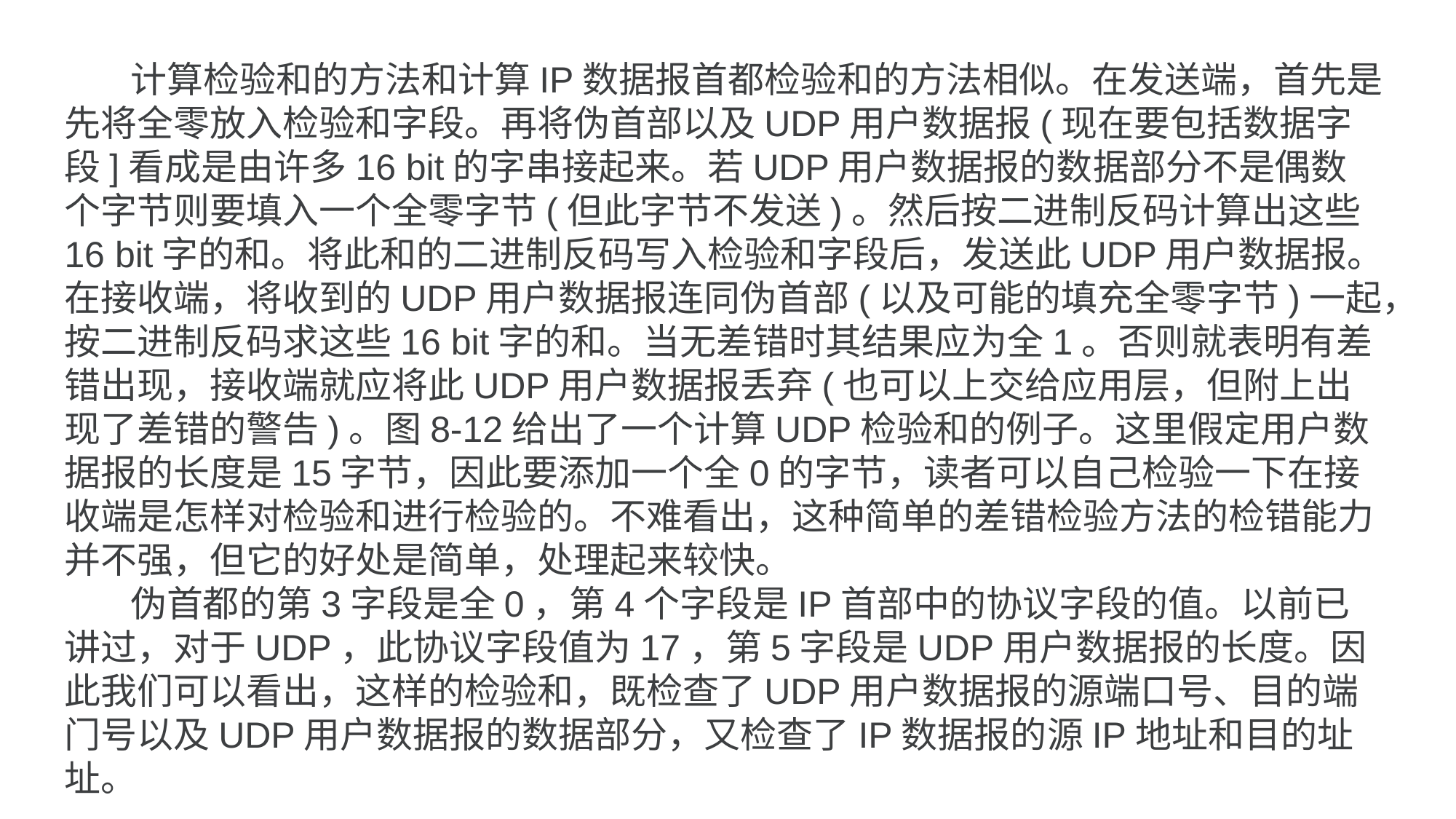

计算检验和的方法和计算IP数据报首都检验和的方法相似。在发送端，首先是先将全零放入检验和字段。再将伪首部以及UDP用户数据报(现在要包括数据字段]看成是由许多16 bit的字串接起来。若UDP用户数据报的数据部分不是偶数个字节则要填入一个全零字节(但此字节不发送)。然后按二进制反码计算出这些16 bit字的和。将此和的二进制反码写入检验和字段后，发送此UDP用户数据报。在接收端，将收到的UDP用户数据报连同伪首部(以及可能的填充全零字节)一起，按二进制反码求这些16 bit字的和。当无差错时其结果应为全1。否则就表明有差错出现，接收端就应将此UDP用户数据报丢弃(也可以上交给应用层，但附上出现了差错的警告)。图8-12给出了一个计算UDP检验和的例子。这里假定用户数据报的长度是15字节，因此要添加一个全0的字节，读者可以自己检验一下在接收端是怎样对检验和进行检验的。不难看出，这种简单的差错检验方法的检错能力并不强，但它的好处是简单，处理起来较快。
       伪首都的第3字段是全0，第4个字段是IP首部中的协议字段的值。以前已讲过，对于UDP，此协议字段值为17，第5字段是UDP用户数据报的长度。因此我们可以看出，这样的检验和，既检查了UDP用户数据报的源端口号、目的端门号以及UDP用户数据报的数据部分，又检查了IP数据报的源IP地址和目的址址。